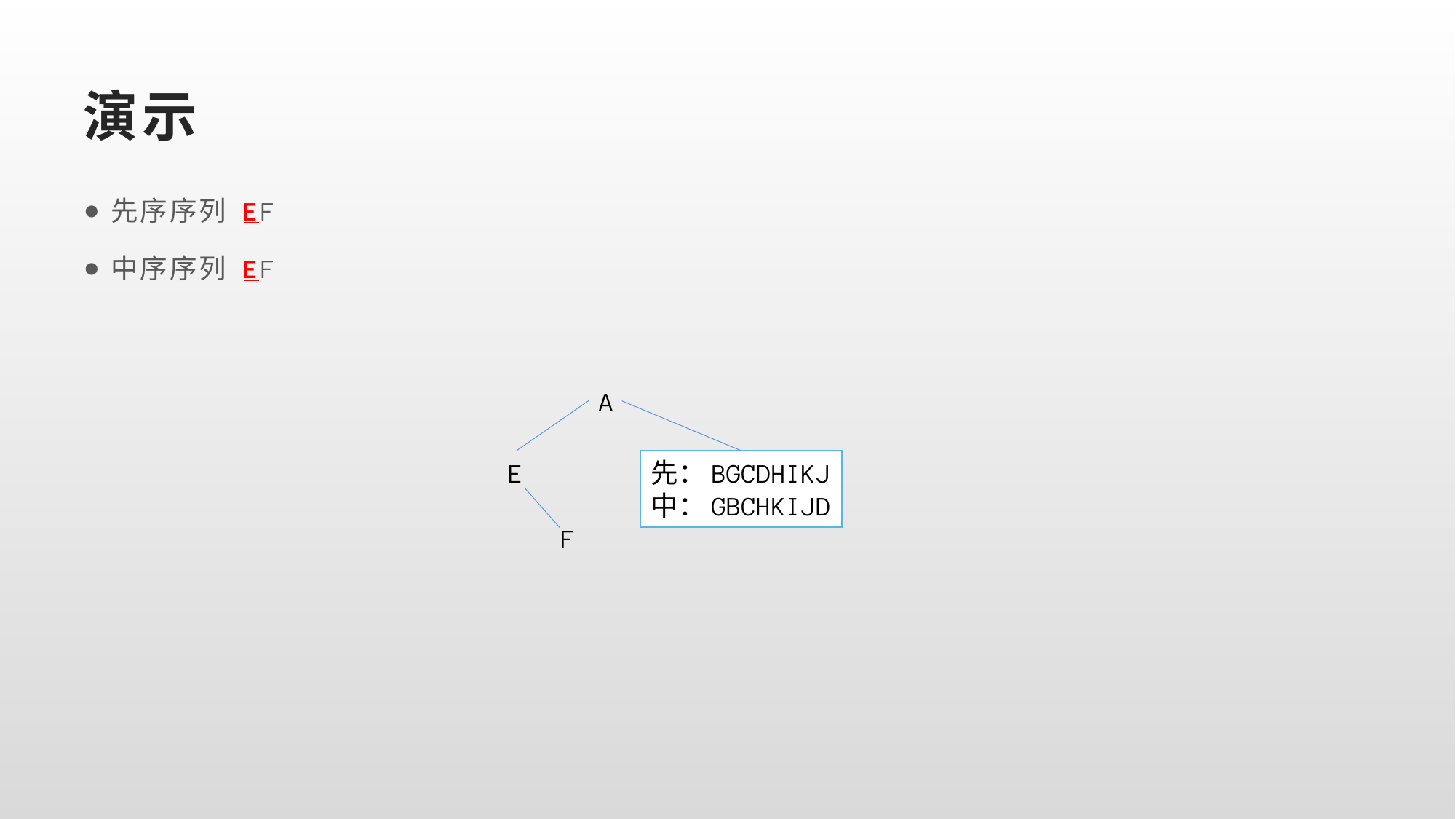

# 演示
先序序列 EF
中序序列 EF

A
E
先：BGCDHIKJ
中：GBCHKIJD
F